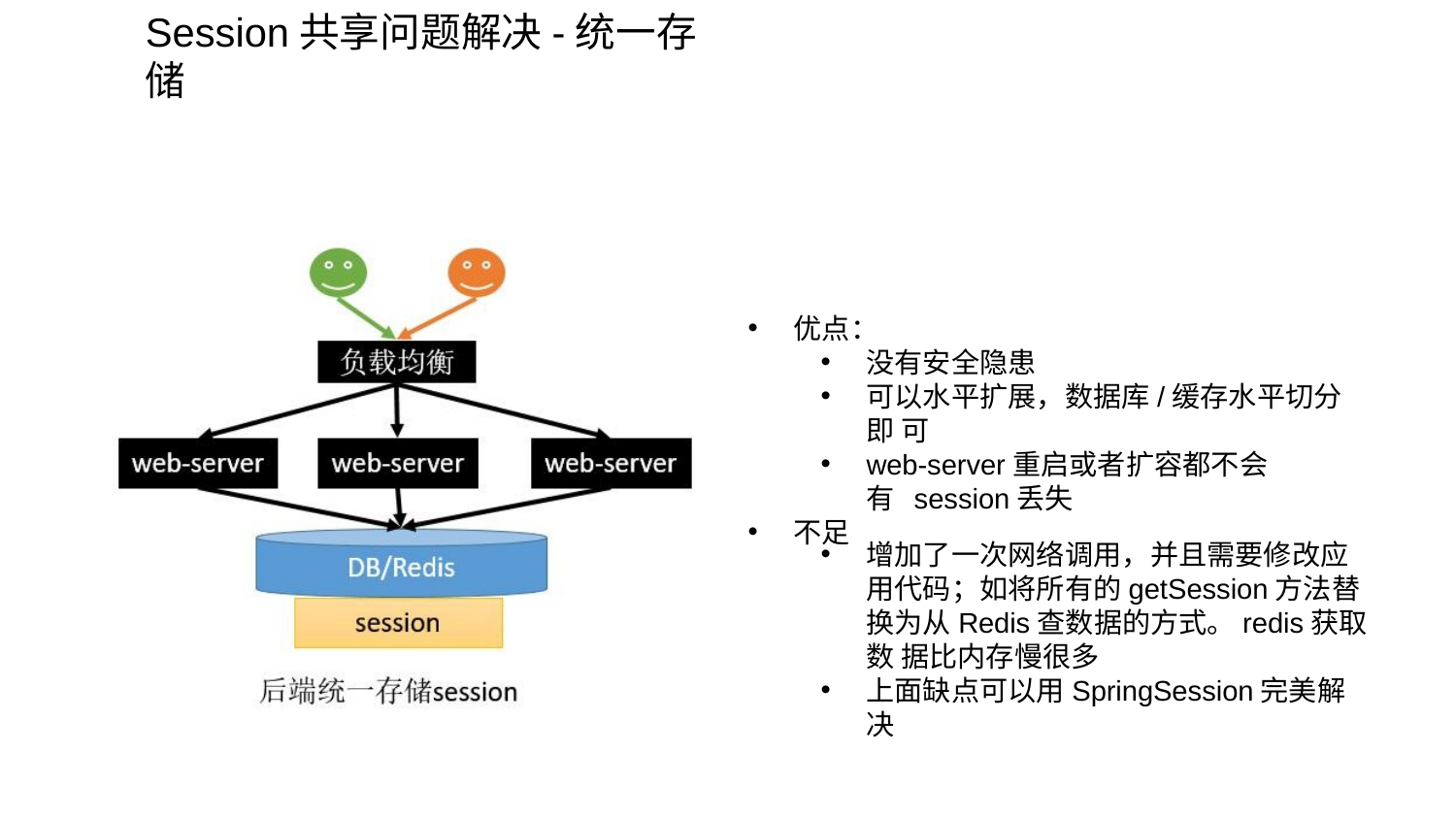

# Session共享问题解决-统一存储

优点：
没有安全隐患
可以水平扩展，数据库/缓存水平切分即 可
web-server重启或者扩容都不会有  session丢失

增加了一次网络调用，并且需要修改应 用代码；如将所有的getSession方法替 换为从Redis查数据的方式。redis获取数 据比内存慢很多
上面缺点可以用SpringSession完美解决
不足